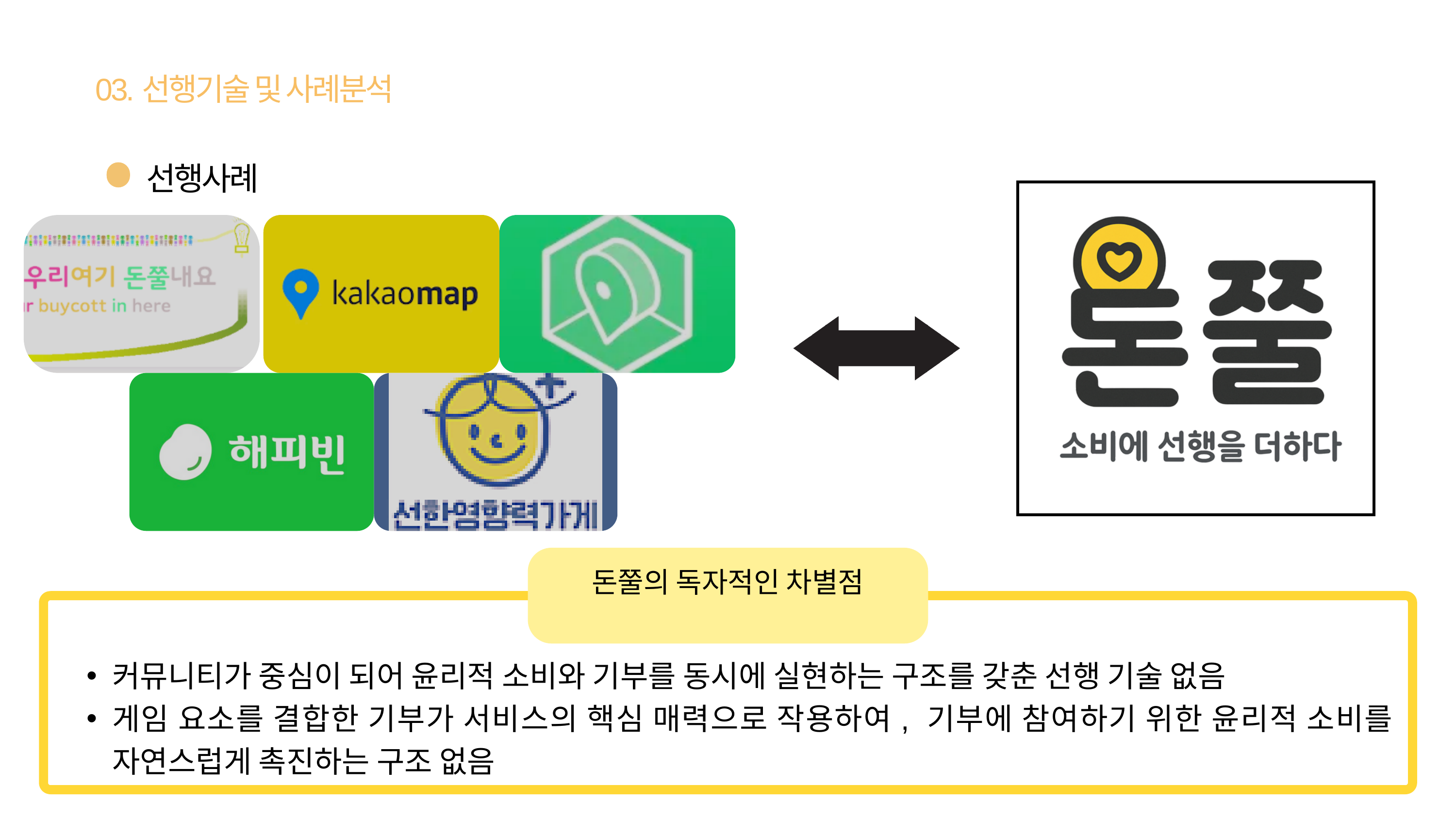

03.선행기술 및 사례분석
선행사례

돈쭐의 독자적인 차별점

커뮤니티가 중심이 되어 윤리적 소비와 기부를 동시에 실현하는 구조를 갖춘 선행 기술 없음
게임 요소를 결합한 기부가 서비스의 핵심 매력으로 작용하여, 기부에 참여하기 위한 윤리적 소비를 자연스럽게 촉진하는 구조 없음